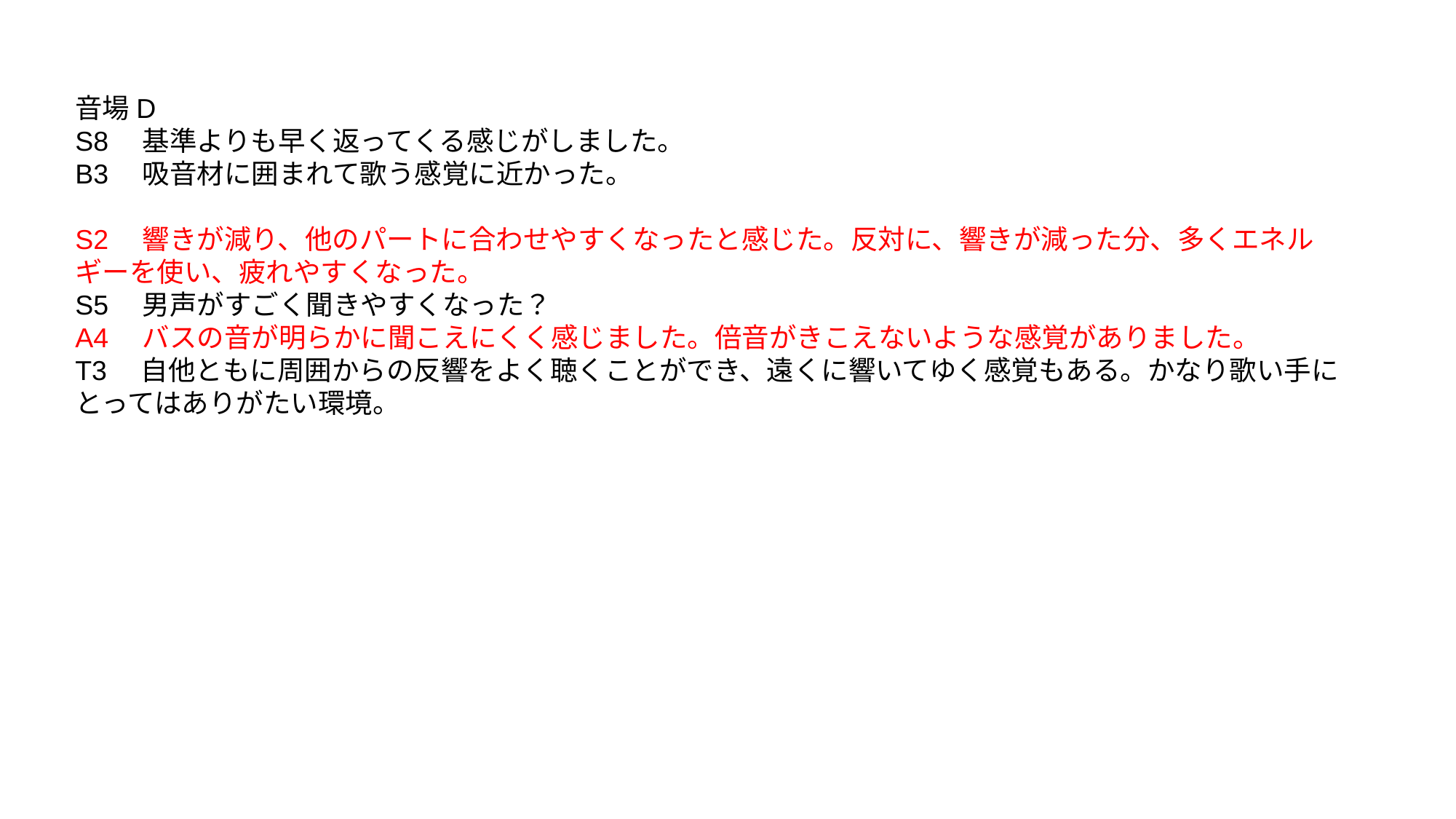

音場D
S8　基準よりも早く返ってくる感じがしました。
B3　吸音材に囲まれて歌う感覚に近かった。

S2　響きが減り、他のパートに合わせやすくなったと感じた。反対に、響きが減った分、多くエネルギーを使い、疲れやすくなった。
S5　男声がすごく聞きやすくなった？
A4　バスの音が明らかに聞こえにくく感じました。倍音がきこえないような感覚がありました。
T3　自他ともに周囲からの反響をよく聴くことができ、遠くに響いてゆく感覚もある。かなり歌い手にとってはありがたい環境。